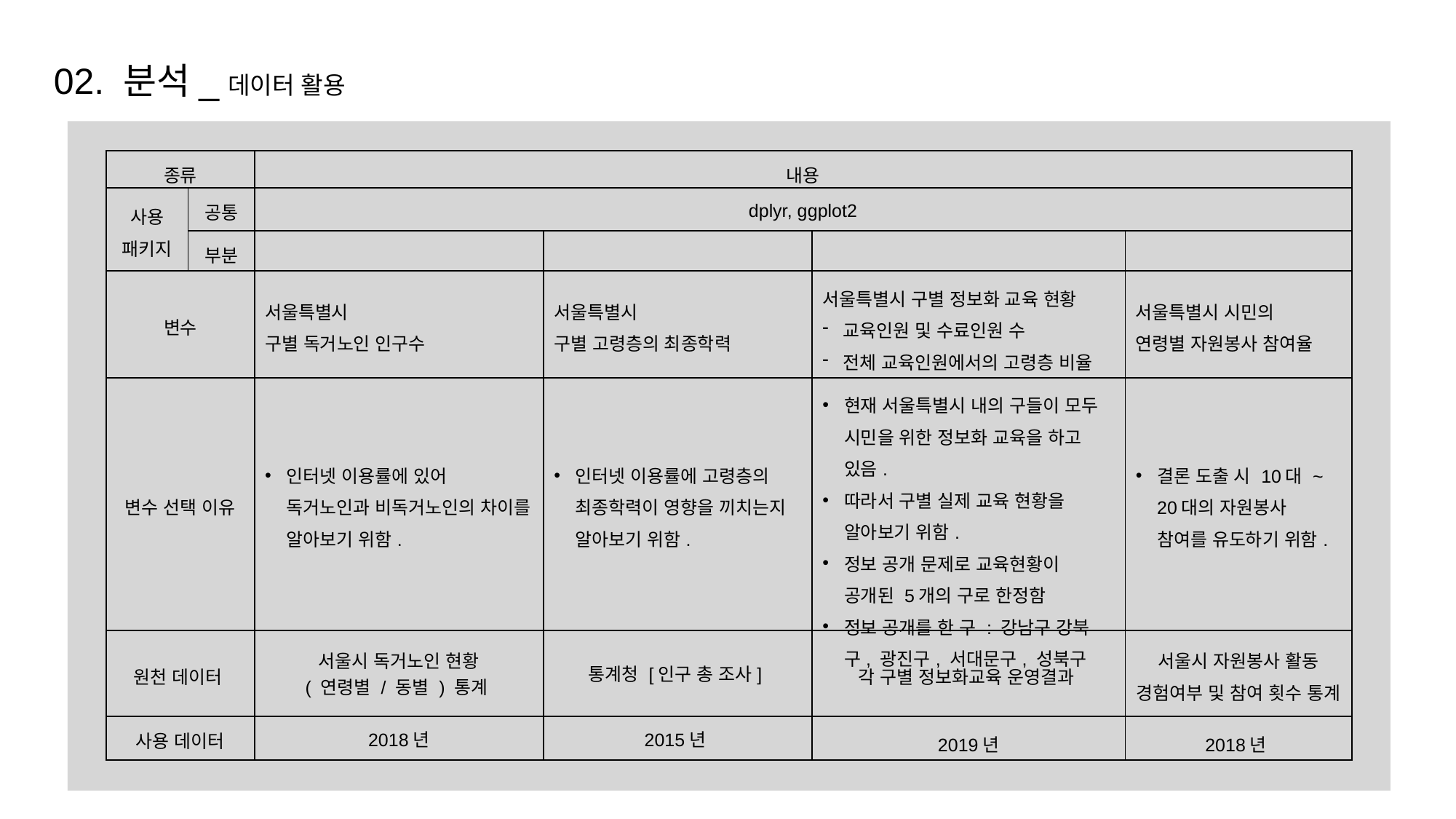

02. 분석_데이터 활용

| 종류 |  | 내용 |  |  |  |
| --- | --- | --- | --- | --- | --- |
| 사용 패키지 | 공통 | dplyr, ggplot2 |  |  |  |
|  | 부분 |  |  |  |  |
| 변수 |  | 서울특별시 구별 독거노인 인구수 | 서울특별시 구별 고령층의 최종학력 | 서울특별시 구별 정보화 교육 현황 교육인원 및 수료인원 수 전체 교육인원에서의 고령층 비율 | 서울특별시 시민의 연령별 자원봉사 참여율 |
| 변수 선택 이유 |  | 인터넷 이용률에 있어 독거노인과 비독거노인의 차이를 알아보기 위함. | 인터넷 이용률에 고령층의 최종학력이 영향을 끼치는지 알아보기 위함. | 현재 서울특별시 내의 구들이 모두 시민을 위한 정보화 교육을 하고 있음. 따라서 구별 실제 교육 현황을 알아보기 위함. 정보 공개 문제로 교육현황이 공개된 5개의 구로 한정함 정보 공개를 한 구 : 강남구 강북구, 광진구, 서대문구, 성북구 | 결론 도출 시 10대 ~ 20대의 자원봉사 참여를 유도하기 위함. |
| 원천 데이터 |  | 서울시 독거노인 현황 ( 연령별 / 동별 ) 통계 | 통계청 [인구 총 조사] | 각 구별 정보화교육 운영결과 | 서울시 자원봉사 활동 경험여부 및 참여 횟수 통계 |
| 사용 데이터 |  | 2018년 | 2015년 | 2019년 | 2018년 |